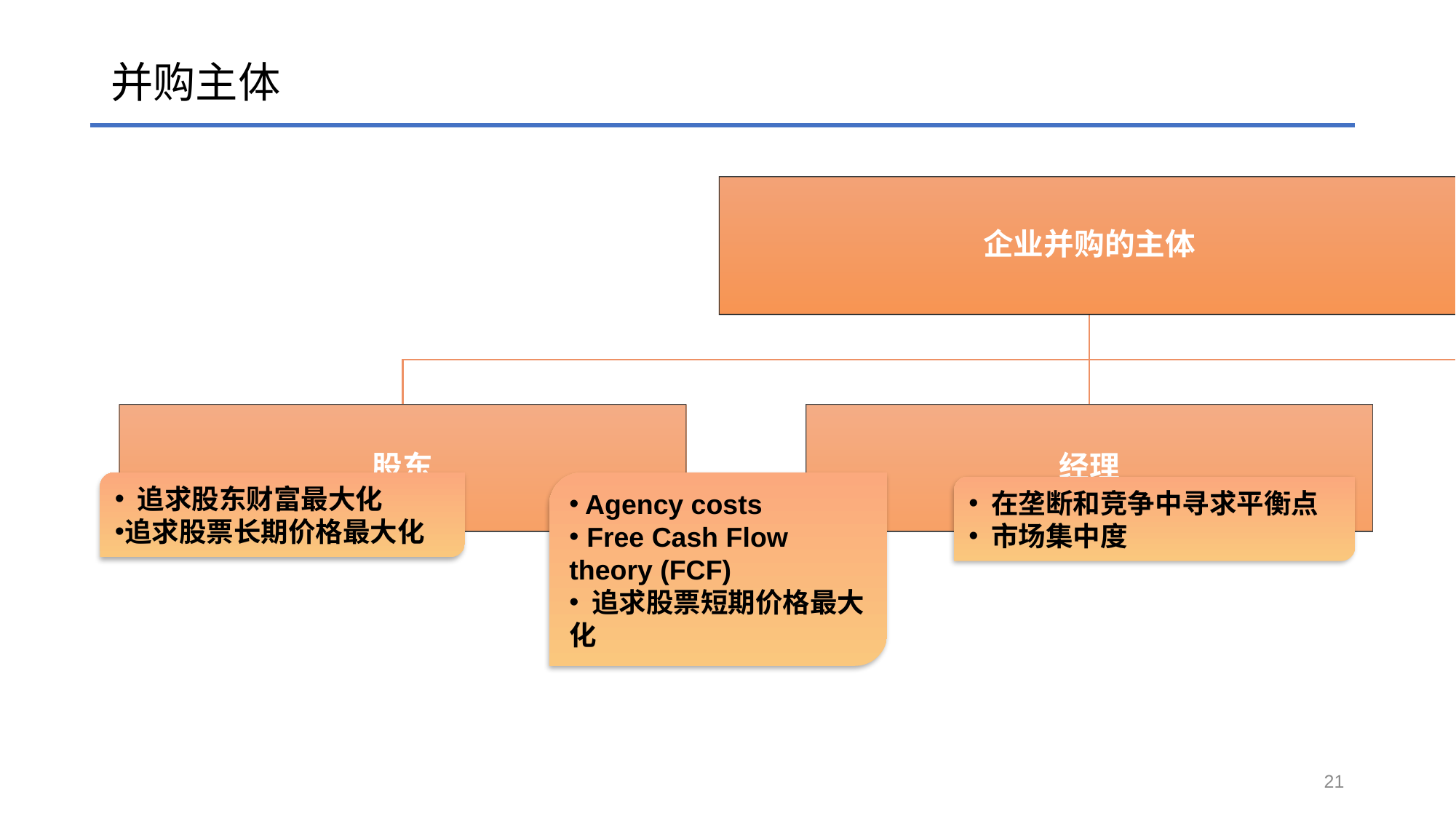

# 并购主体
企业并购的主体
股东
经理
政府
 追求股东财富最大化
追求股票长期价格最大化
 Agency costs
 Free Cash Flow theory (FCF)
 追求股票短期价格最大化
 在垄断和竞争中寻求平衡点
 市场集中度
21